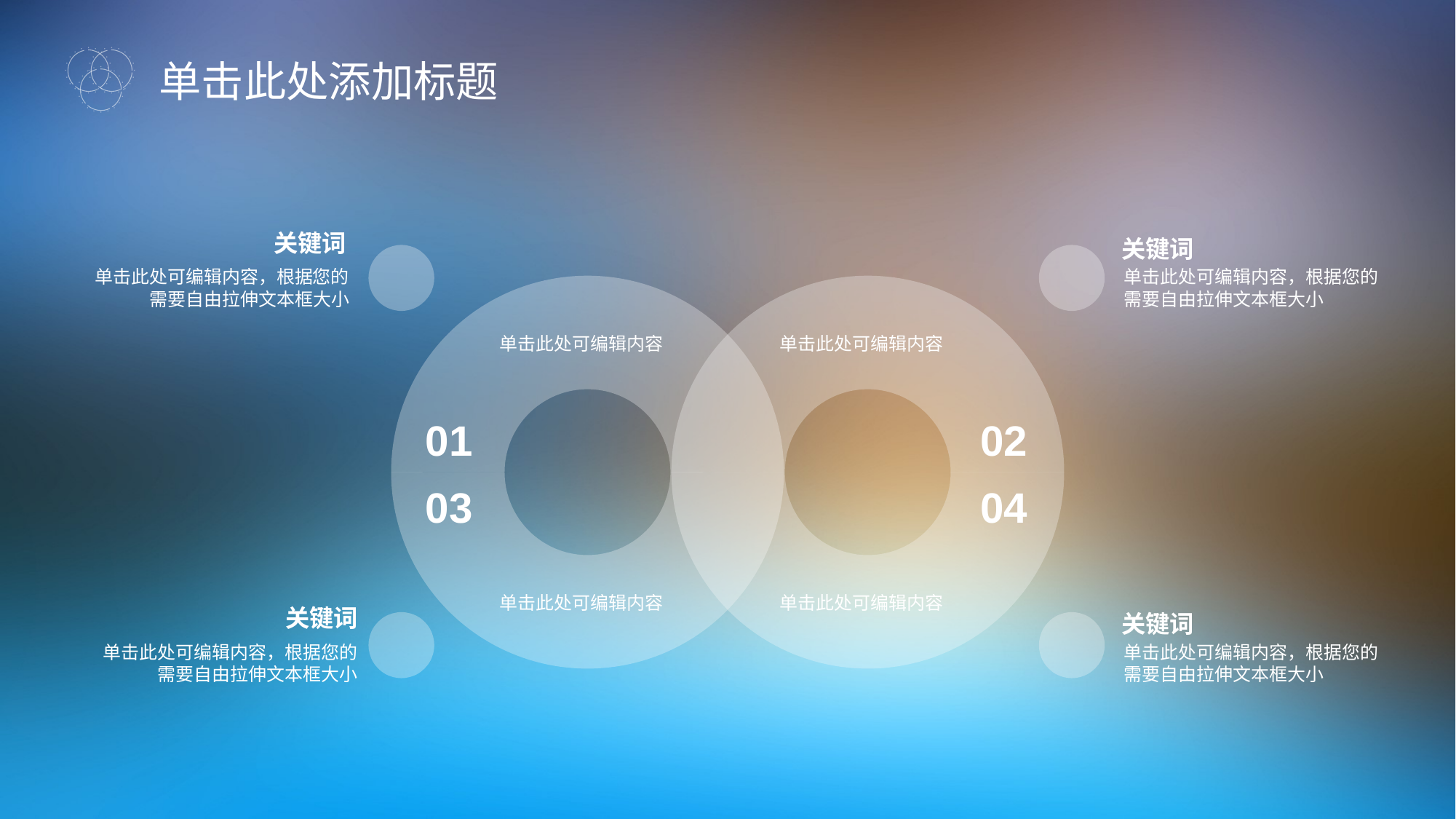

单击此处添加标题
关键词
关键词

单击此处可编辑内容，根据您的需要自由拉伸文本框大小
单击此处可编辑内容，根据您的需要自由拉伸文本框大小

单击此处可编辑内容
单击此处可编辑内容
01
02
03
04
单击此处可编辑内容
单击此处可编辑内容
关键词
关键词

单击此处可编辑内容，根据您的需要自由拉伸文本框大小
单击此处可编辑内容，根据您的需要自由拉伸文本框大小